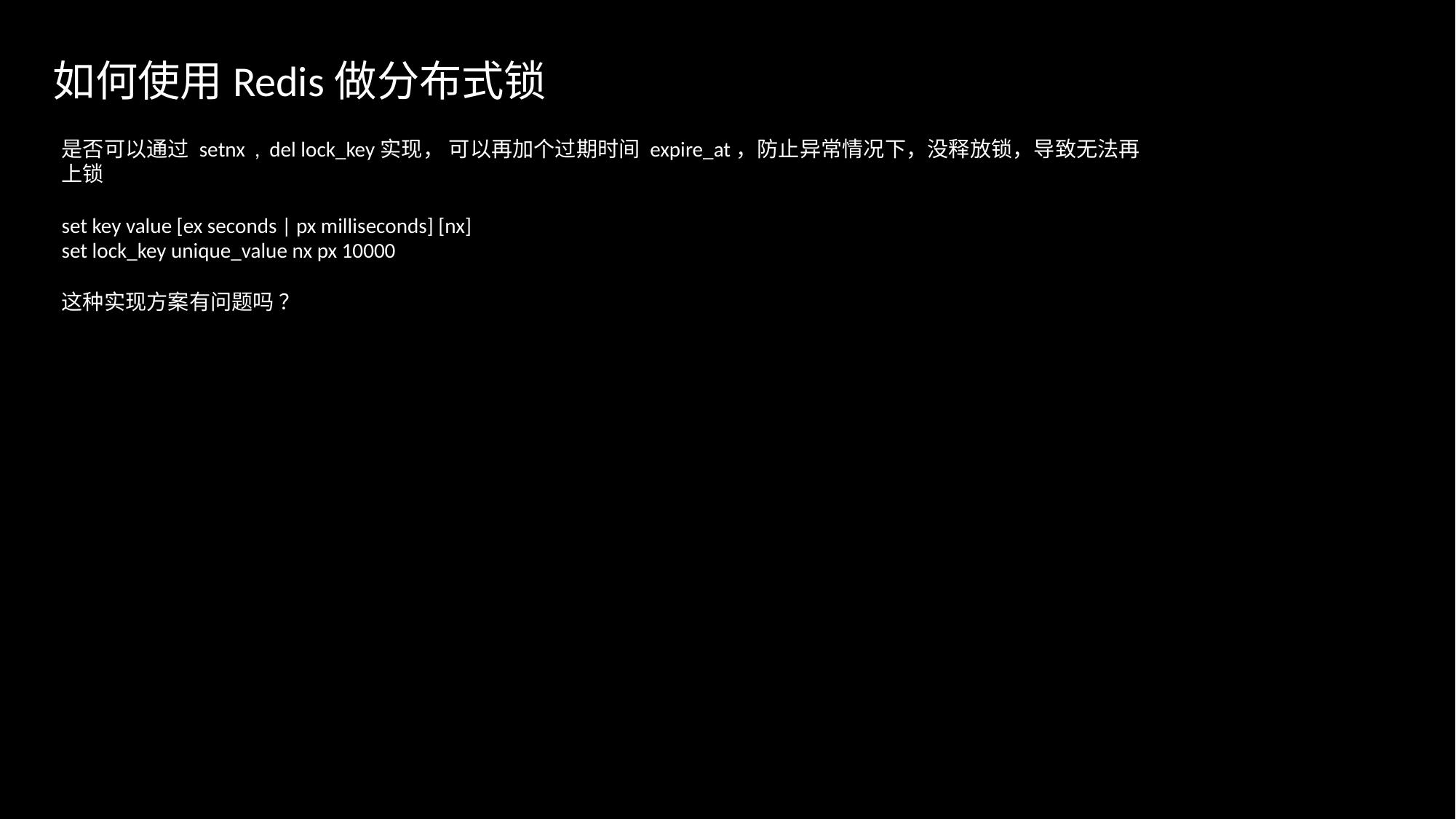

如何使用Redis做分布式锁
是否可以通过 setnx  ,  del lock_key实现， 可以再加个过期时间 expire_at，防止异常情况下，没释放锁，导致无法再上锁

set key value [ex seconds | px milliseconds] [nx]
set lock_key unique_value nx px 10000

这种实现方案有问题吗 ？